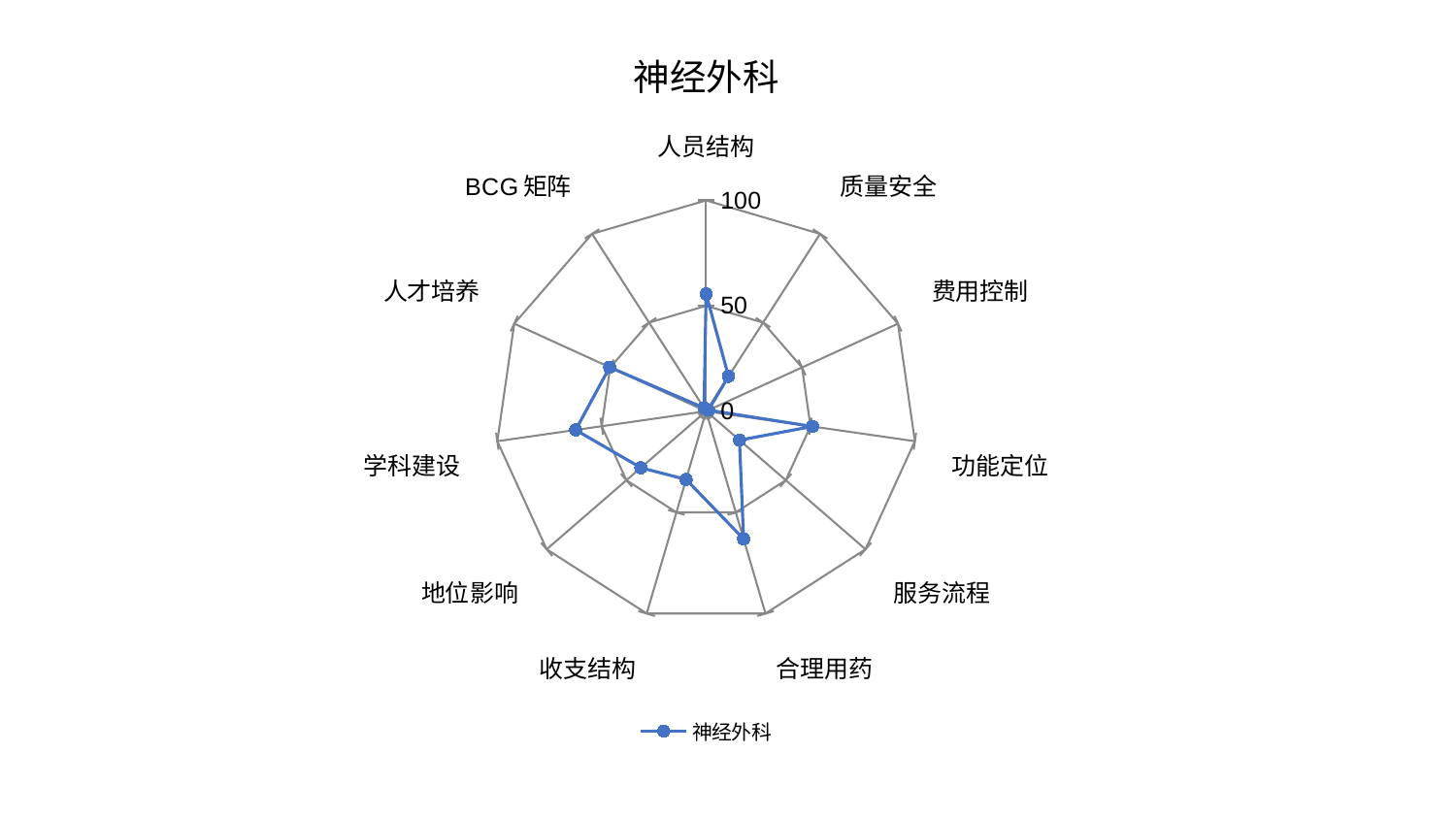

### Chart: 神经外科

| Category | 神经外科 |
|---|---|
| 人员结构 | 55.619857955974446 |
| 质量安全 | 19.700136705135325 |
| 费用控制 | 1.2155536904218744 |
| 功能定位 | 50.93186253795198 |
| 服务流程 | 20.96009607579841 |
| 合理用药 | 63.12431926445861 |
| 收支结构 | 33.756387133014435 |
| 地位影响 | 40.94696379415297 |
| 学科建设 | 62.510774113774865 |
| 人才培养 | 50.28647623991236 |
| BCG矩阵 | 1.857841528047676 |
161